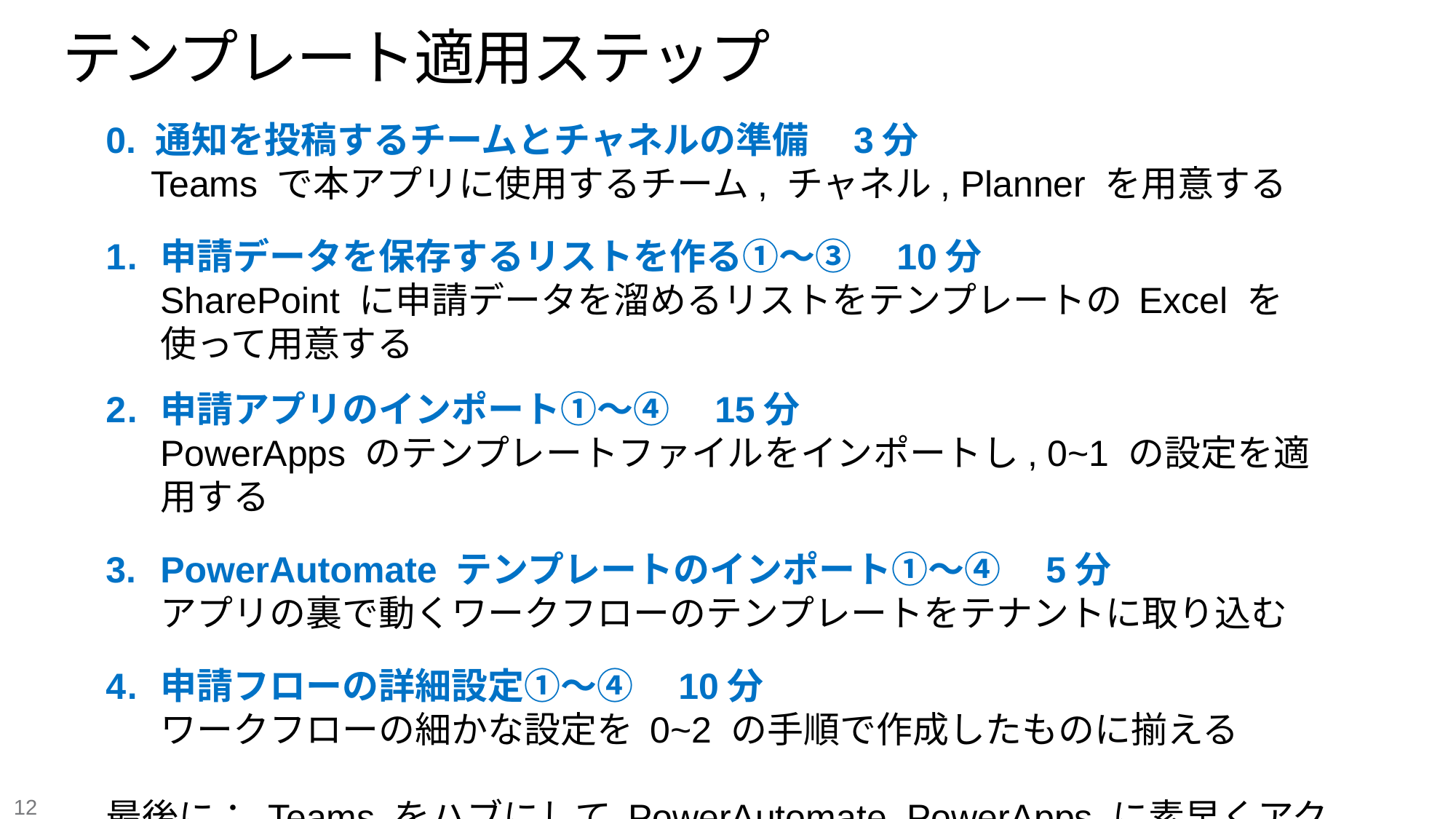

# テンプレート適用ステップ
0. 通知を投稿するチームとチャネルの準備　3分
　Teams で本アプリに使用するチーム, チャネル, Planner を用意する

申請データを保存するリストを作る①～③　10分
SharePoint に申請データを溜めるリストをテンプレートの Excel を使って用意する
申請アプリのインポート①～④　15分
PowerApps のテンプレートファイルをインポートし, 0~1 の設定を適用する
PowerAutomate テンプレートのインポート①～④　5分
アプリの裏で動くワークフローのテンプレートをテナントに取り込む
申請フローの詳細設定①～④　10分
ワークフローの細かな設定を 0~2 の手順で作成したものに揃える

最後に： Teams をハブにして PowerAutomate, PowerApps に素早くアクセスする